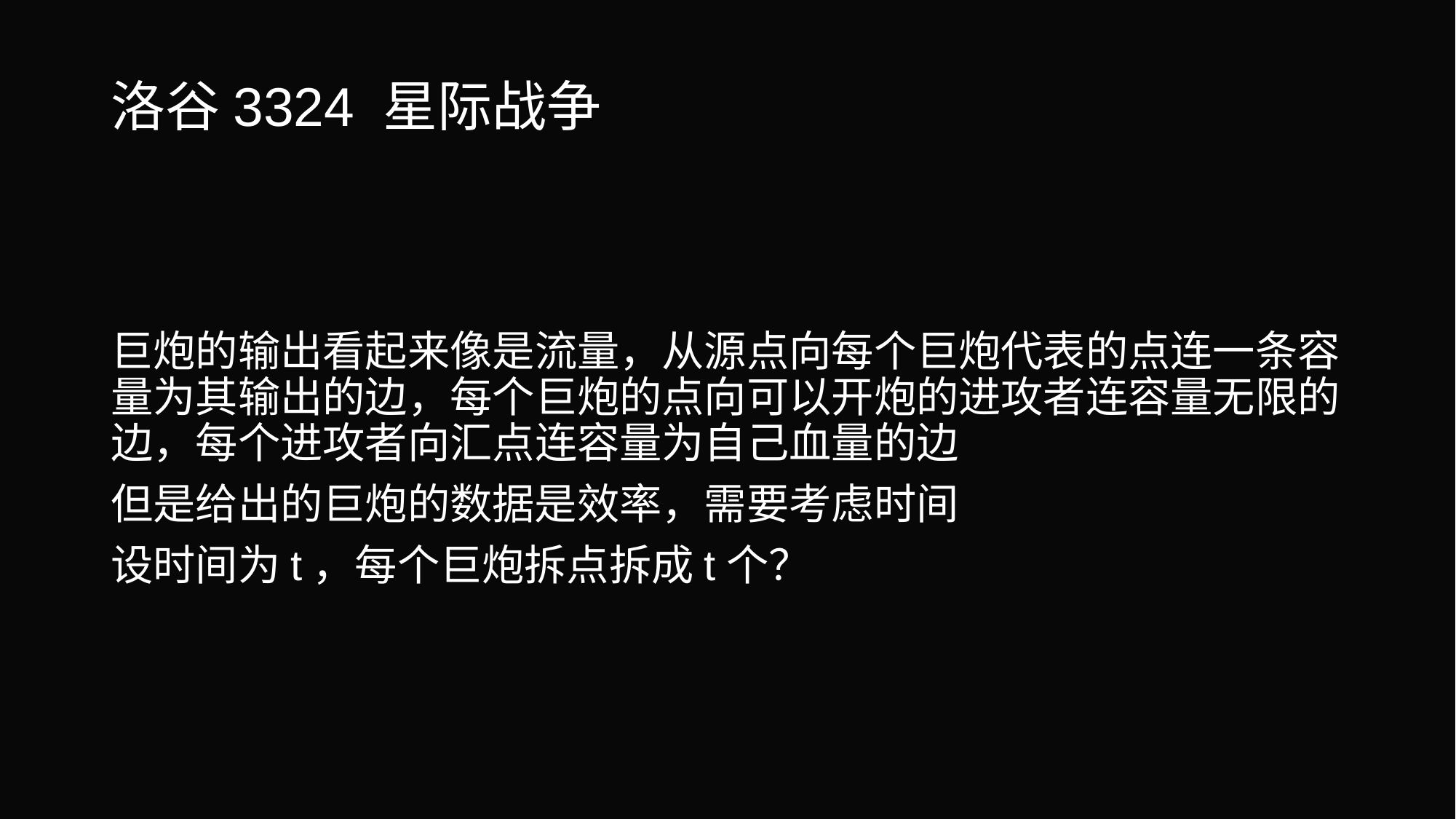

# 洛谷3324 星际战争
巨炮的输出看起来像是流量，从源点向每个巨炮代表的点连一条容量为其输出的边，每个巨炮的点向可以开炮的进攻者连容量无限的边，每个进攻者向汇点连容量为自己血量的边
但是给出的巨炮的数据是效率，需要考虑时间
设时间为t，每个巨炮拆点拆成t个？